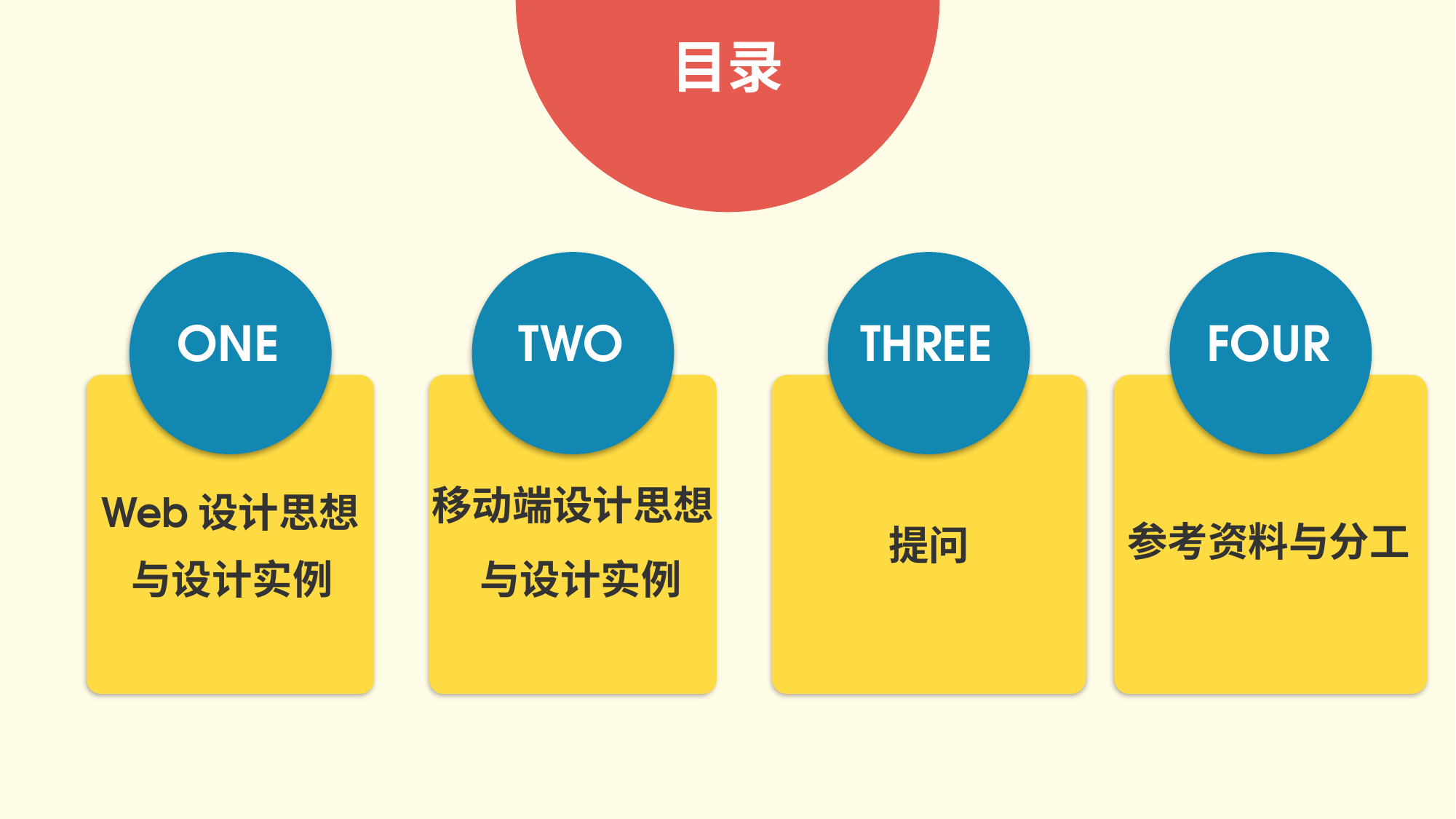

目录

FOUR

THREE

ONE

TWO

移动端设计思想
Web设计思想
参考资料与分工
提问
与设计实例
与设计实例